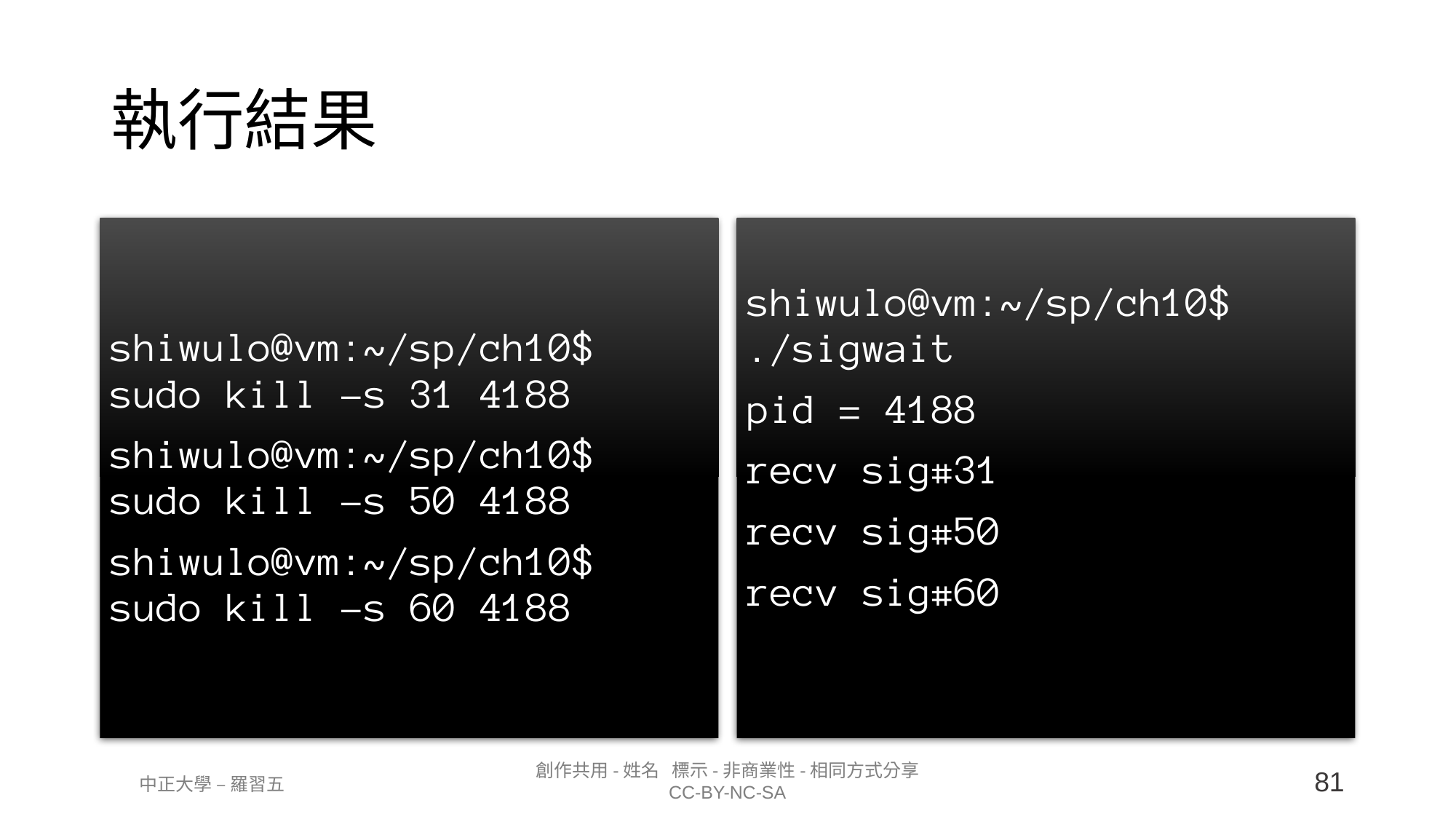

# 執行結果
shiwulo@vm:~/sp/ch10$ sudo kill -s 31 4188
shiwulo@vm:~/sp/ch10$ sudo kill -s 50 4188
shiwulo@vm:~/sp/ch10$ sudo kill -s 60 4188
shiwulo@vm:~/sp/ch10$ ./sigwait
pid = 4188
recv sig#31
recv sig#50
recv sig#60